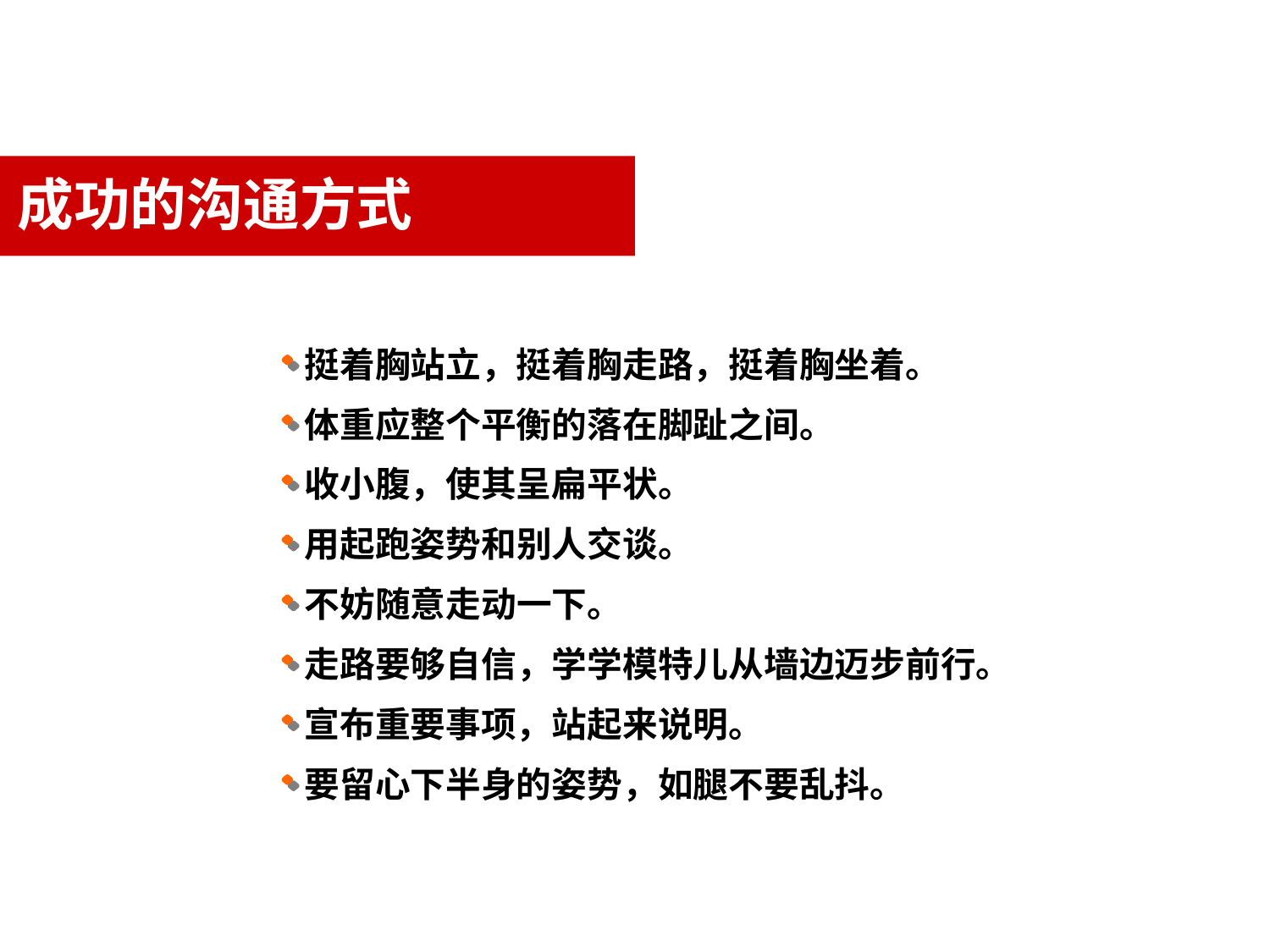

成功的沟通方式

挺着胸站立，挺着胸走路，挺着胸坐着。
体重应整个平衡的落在脚趾之间。
收小腹，使其呈扁平状。
用起跑姿势和别人交谈。
不妨随意走动一下。
走路要够自信，学学模特儿从墙边迈步前行。
宣布重要事项，站起来说明。
要留心下半身的姿势，如腿不要乱抖。